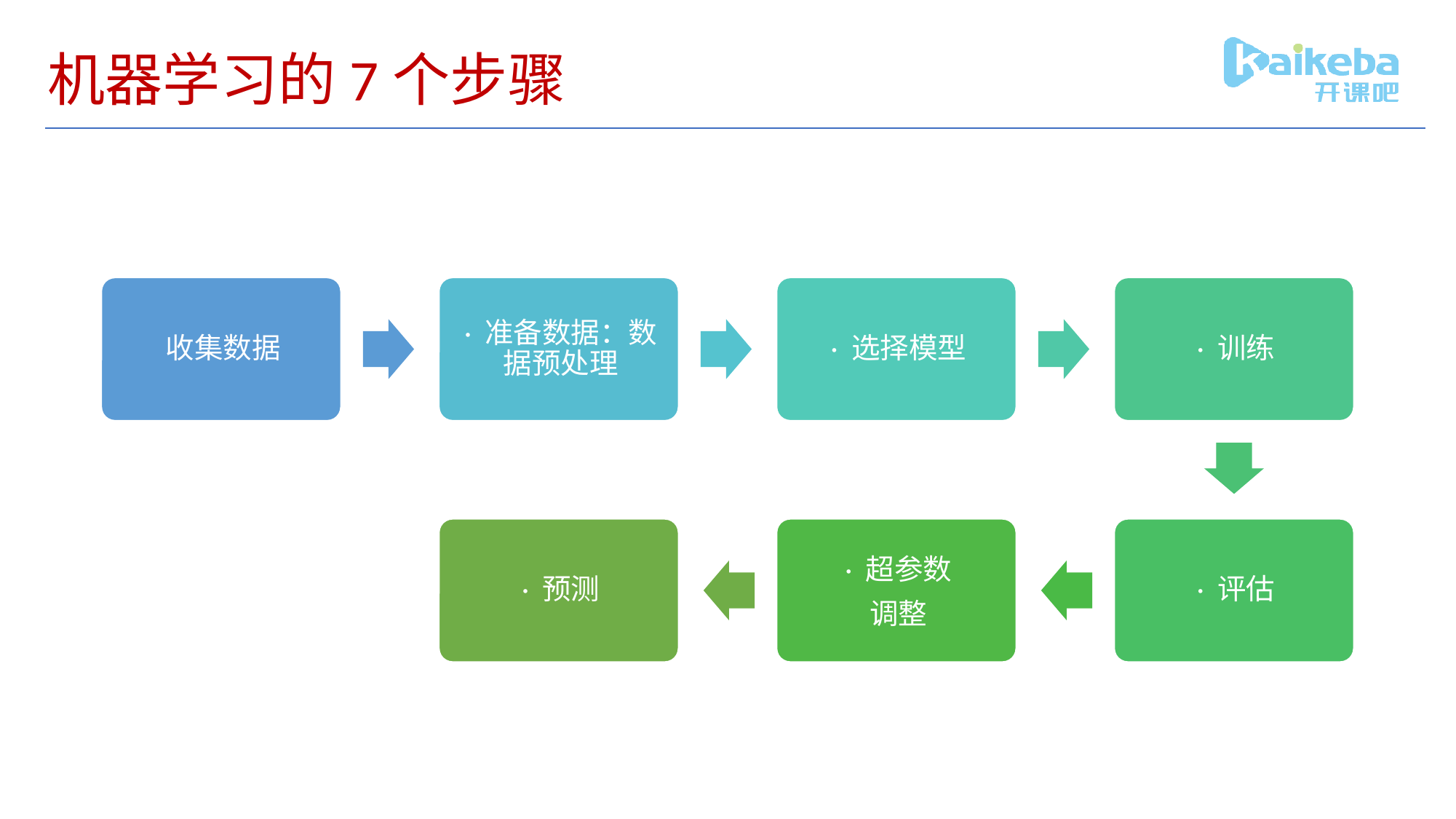

# 机器学习的7个步骤
收集数据

· 准备数据：数据预处理

· 选择模型

· 训练

· 评估

· 超参数
调整

· 预测